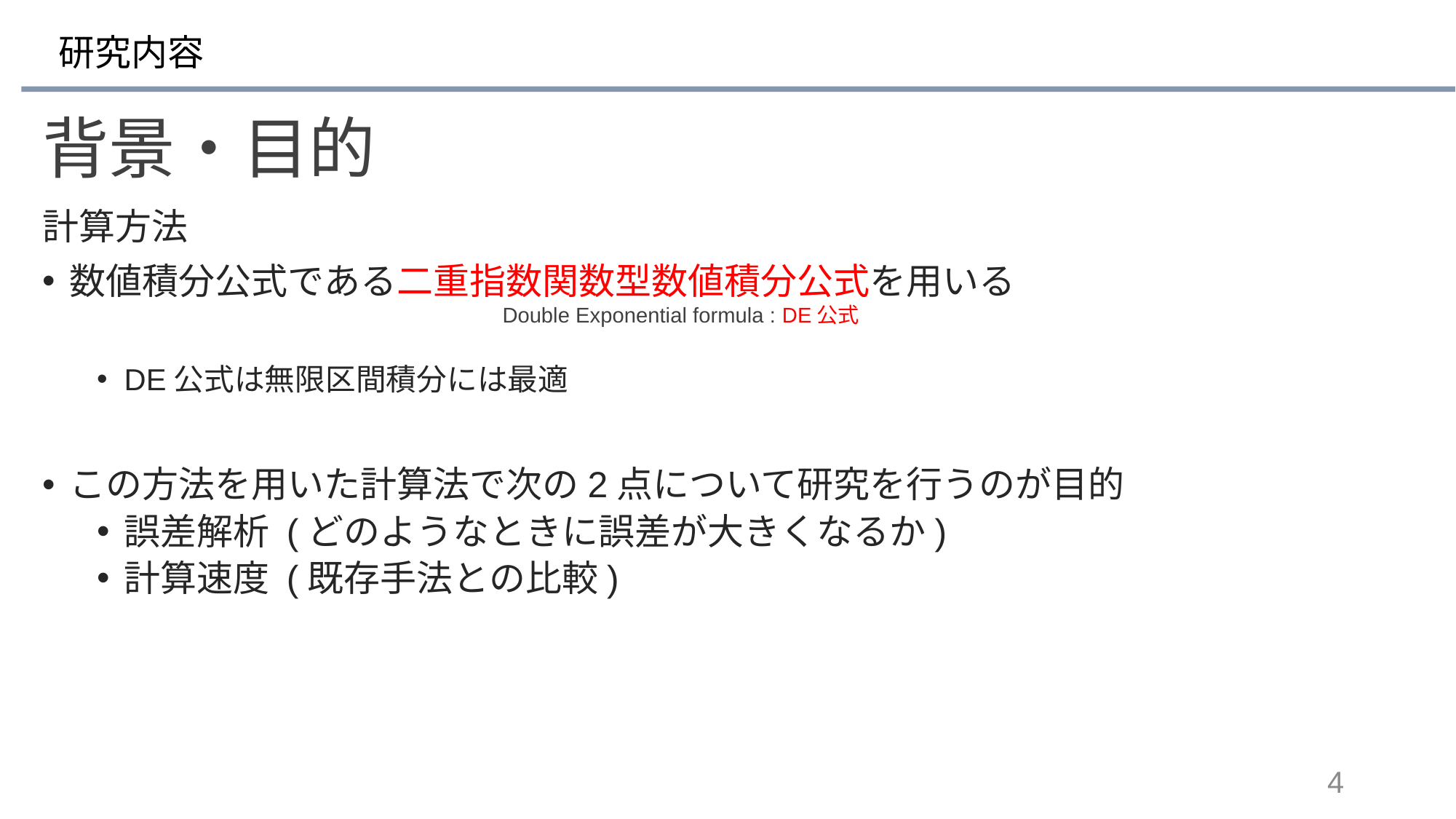

# 研究内容
背景・目的
計算方法
数値積分公式である二重指数関数型数値積分公式を用いる

DE公式は無限区間積分には最適

この方法を用いた計算法で次の2点について研究を行うのが目的
誤差解析 (どのようなときに誤差が大きくなるか)
計算速度 (既存手法との比較)

Double Exponential formula : DE公式
4